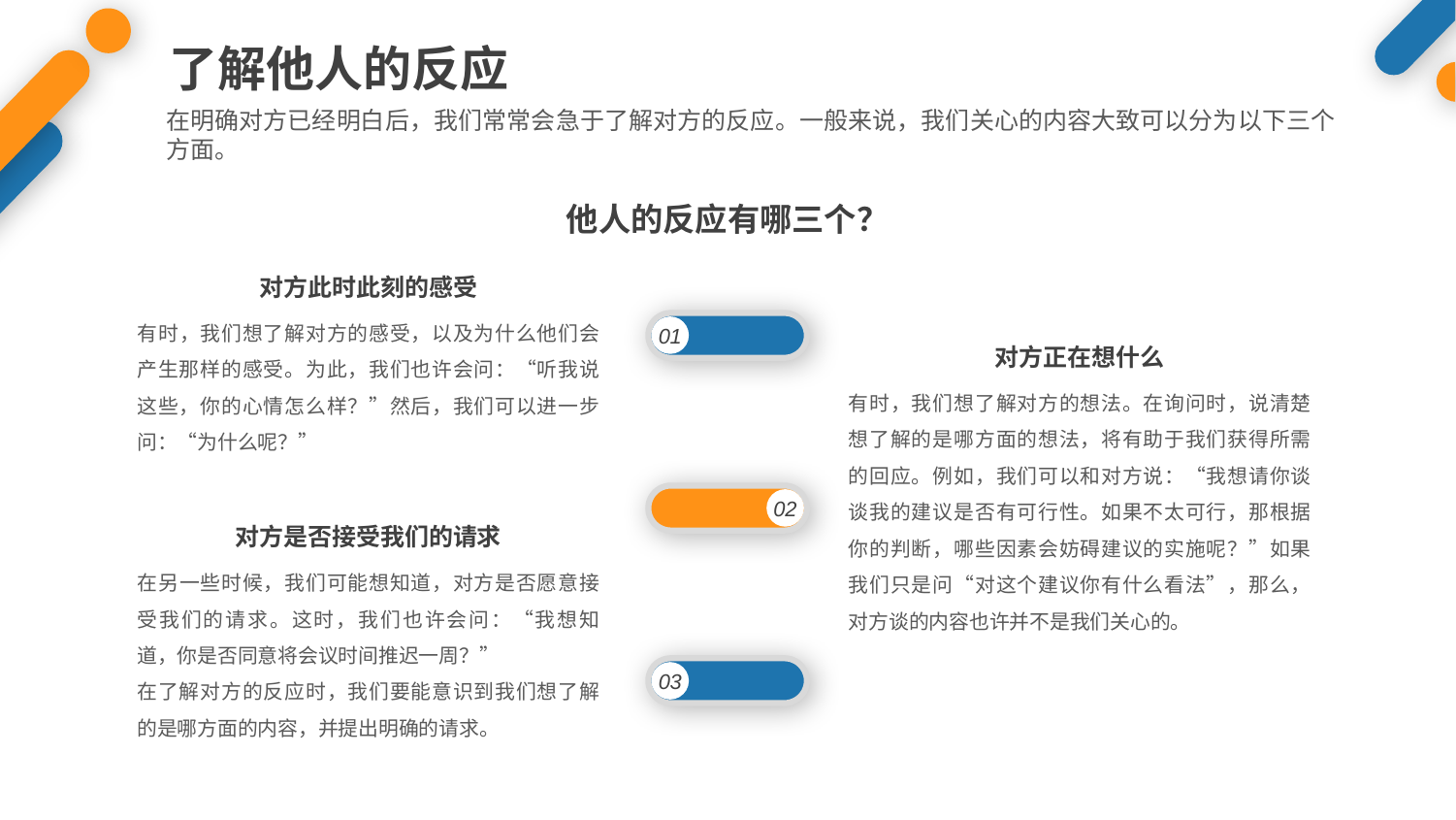

了解他人的反应
在明确对方已经明白后，我们常常会急于了解对方的反应。一般来说，我们关心的内容大致可以分为以下三个方面。
他人的反应有哪三个？
对方此时此刻的感受
有时，我们想了解对方的感受，以及为什么他们会产生那样的感受。为此，我们也许会问：“听我说这些，你的心情怎么样？”然后，我们可以进一步问：“为什么呢？”

01

02

03
对方正在想什么
有时，我们想了解对方的想法。在询问时，说清楚想了解的是哪方面的想法，将有助于我们获得所需的回应。例如，我们可以和对方说：“我想请你谈谈我的建议是否有可行性。如果不太可行，那根据你的判断，哪些因素会妨碍建议的实施呢？”如果我们只是问“对这个建议你有什么看法”，那么，对方谈的内容也许并不是我们关心的。
对方是否接受我们的请求
在另一些时候，我们可能想知道，对方是否愿意接受我们的请求。这时，我们也许会问：“我想知道，你是否同意将会议时间推迟一周？”
在了解对方的反应时，我们要能意识到我们想了解的是哪方面的内容，并提出明确的请求。